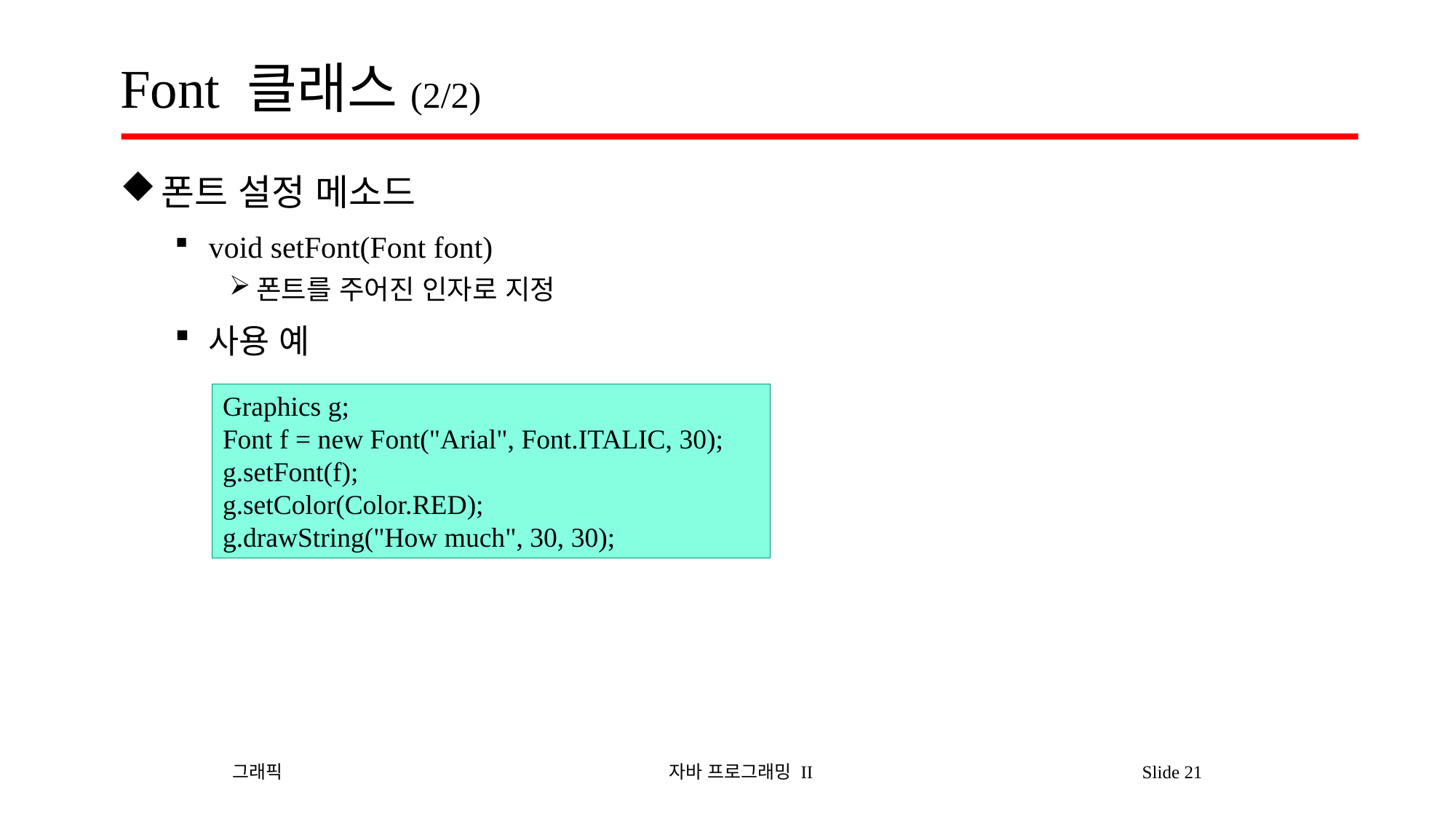

# Font 클래스(2/2)
폰트 설정 메소드
void setFont(Font font)
폰트를 주어진 인자로 지정
사용 예

Graphics g;
Font f = new Font("Arial", Font.ITALIC, 30);
g.setFont(f);
g.setColor(Color.RED);
g.drawString("How much", 30, 30);